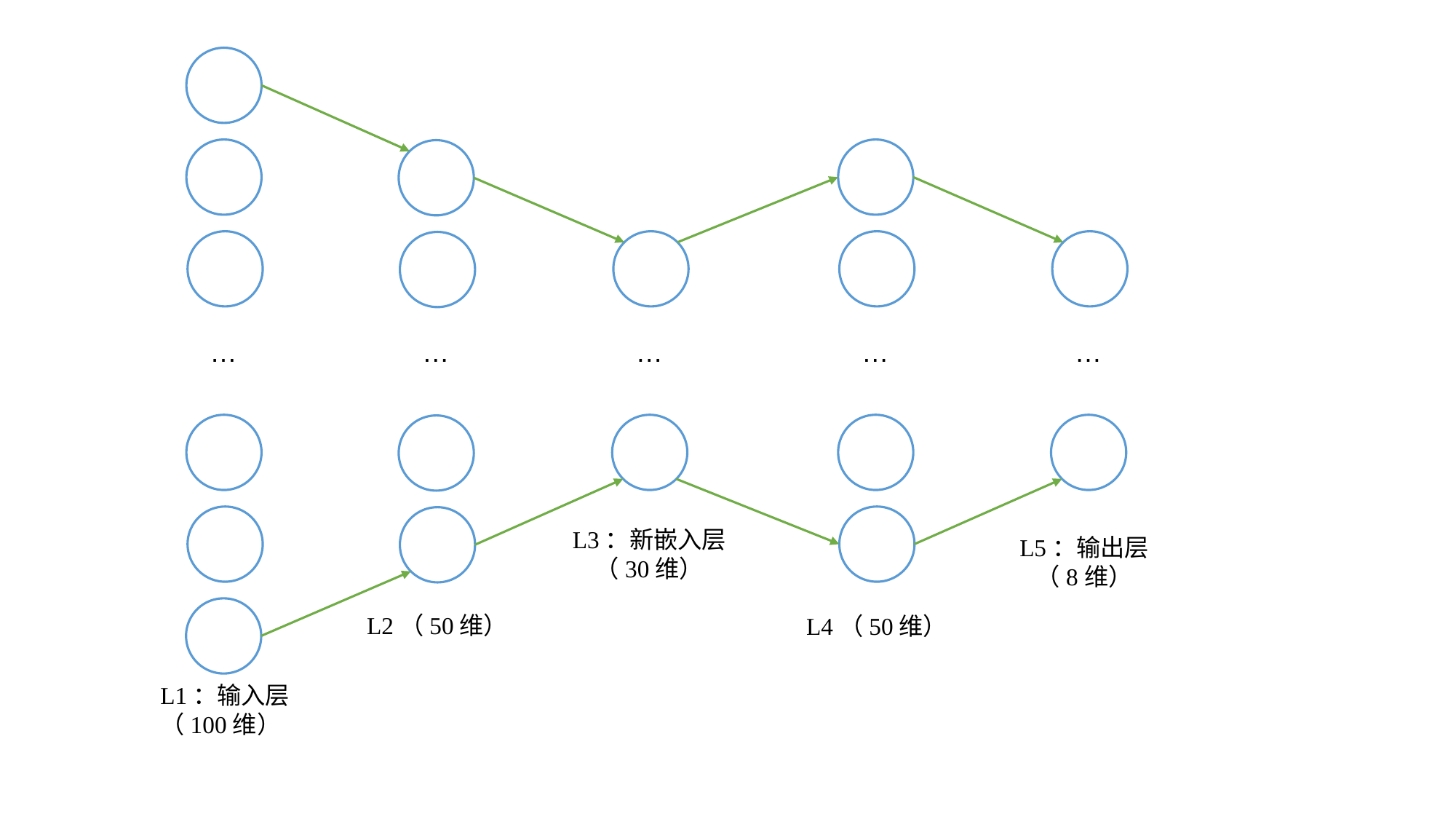

…
…
…
…
…

L3：新嵌入层
（30维）
L5：输出层
（8维）

L2（50维）
L4（50维）
L1：输入层
（100维）